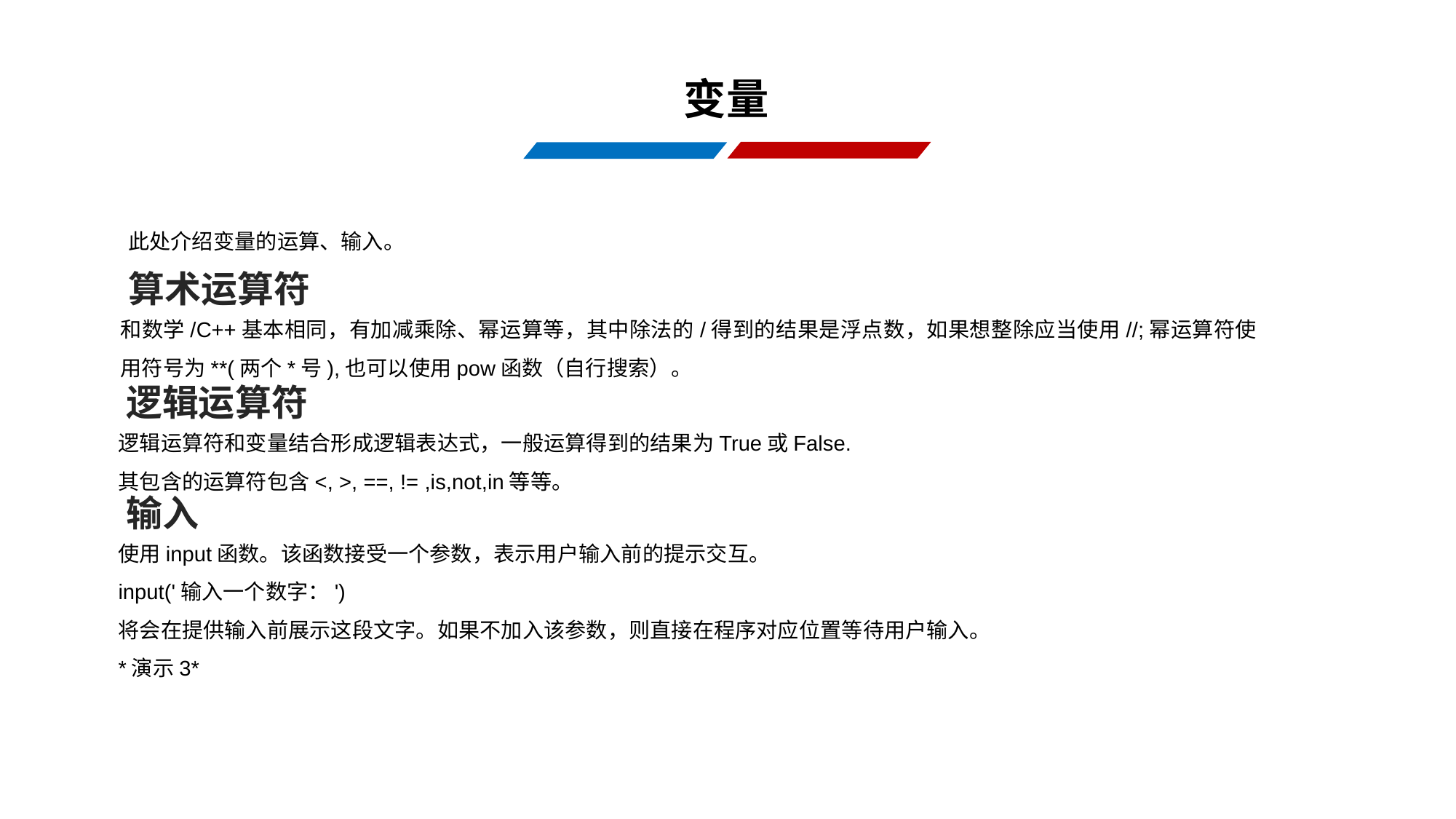

变量

此处介绍变量的运算、输入。
算术运算符
和数学/C++基本相同，有加减乘除、幂运算等，其中除法的/得到的结果是浮点数，如果想整除应当使用//;幂运算符使用符号为**(两个*号),也可以使用pow函数（自行搜索）。
逻辑运算符
逻辑运算符和变量结合形成逻辑表达式，一般运算得到的结果为True或False.
其包含的运算符包含<, >, ==, != ,is,not,in等等。
输入
使用input函数。该函数接受一个参数，表示用户输入前的提示交互。
input('输入一个数字：')
将会在提供输入前展示这段文字。如果不加入该参数，则直接在程序对应位置等待用户输入。
*演示3*